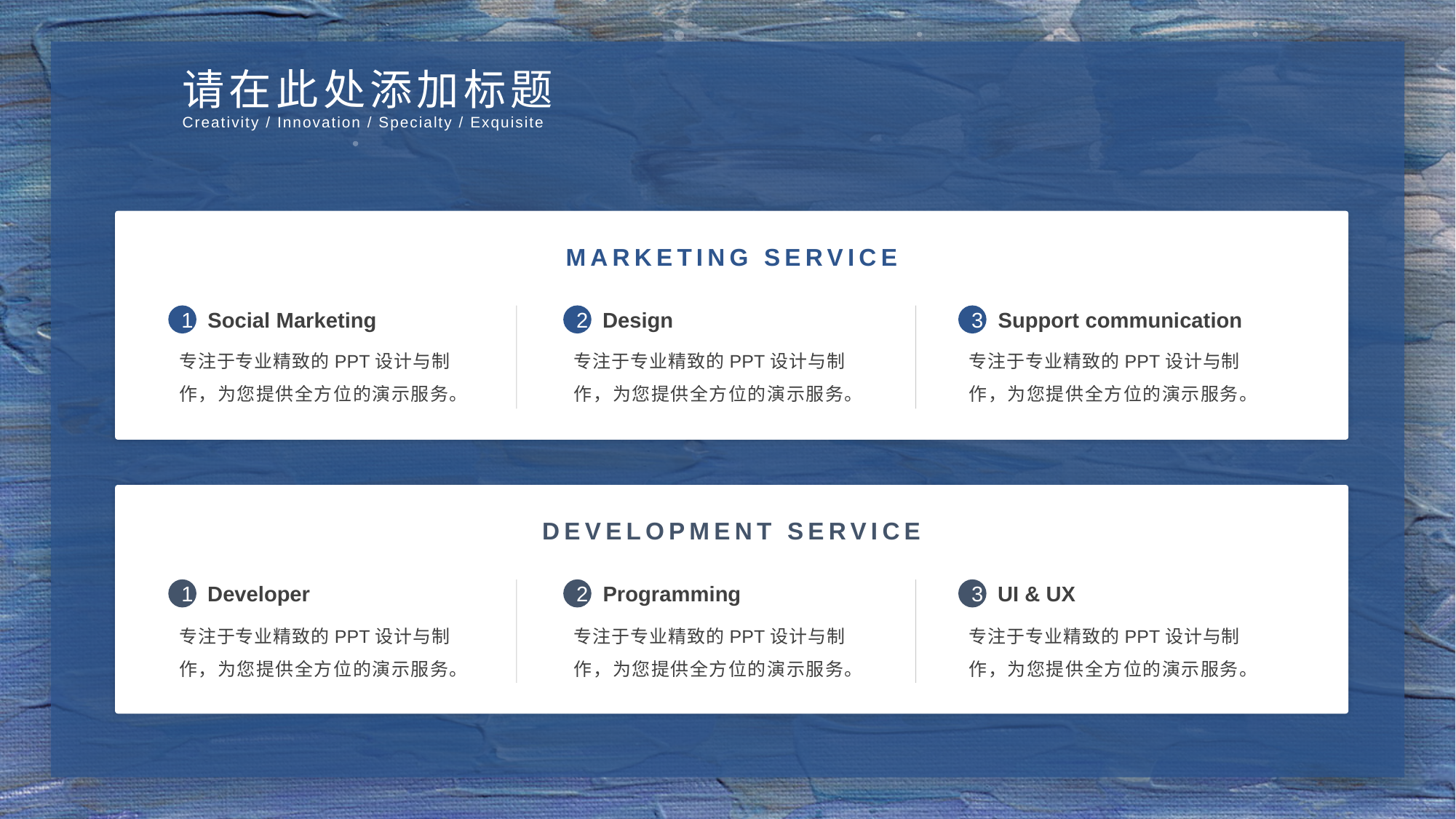

请在此处添加标题
Creativity / Innovation / Specialty / Exquisite

MARKETING SERVICE
Social Marketing
Design
Support communication
1
2
3
专注于专业精致的PPT设计与制作，为您提供全方位的演示服务。
专注于专业精致的PPT设计与制作，为您提供全方位的演示服务。
专注于专业精致的PPT设计与制作，为您提供全方位的演示服务。

DEVELOPMENT SERVICE
Developer
Programming
UI & UX
1
2
3
专注于专业精致的PPT设计与制作，为您提供全方位的演示服务。
专注于专业精致的PPT设计与制作，为您提供全方位的演示服务。
专注于专业精致的PPT设计与制作，为您提供全方位的演示服务。